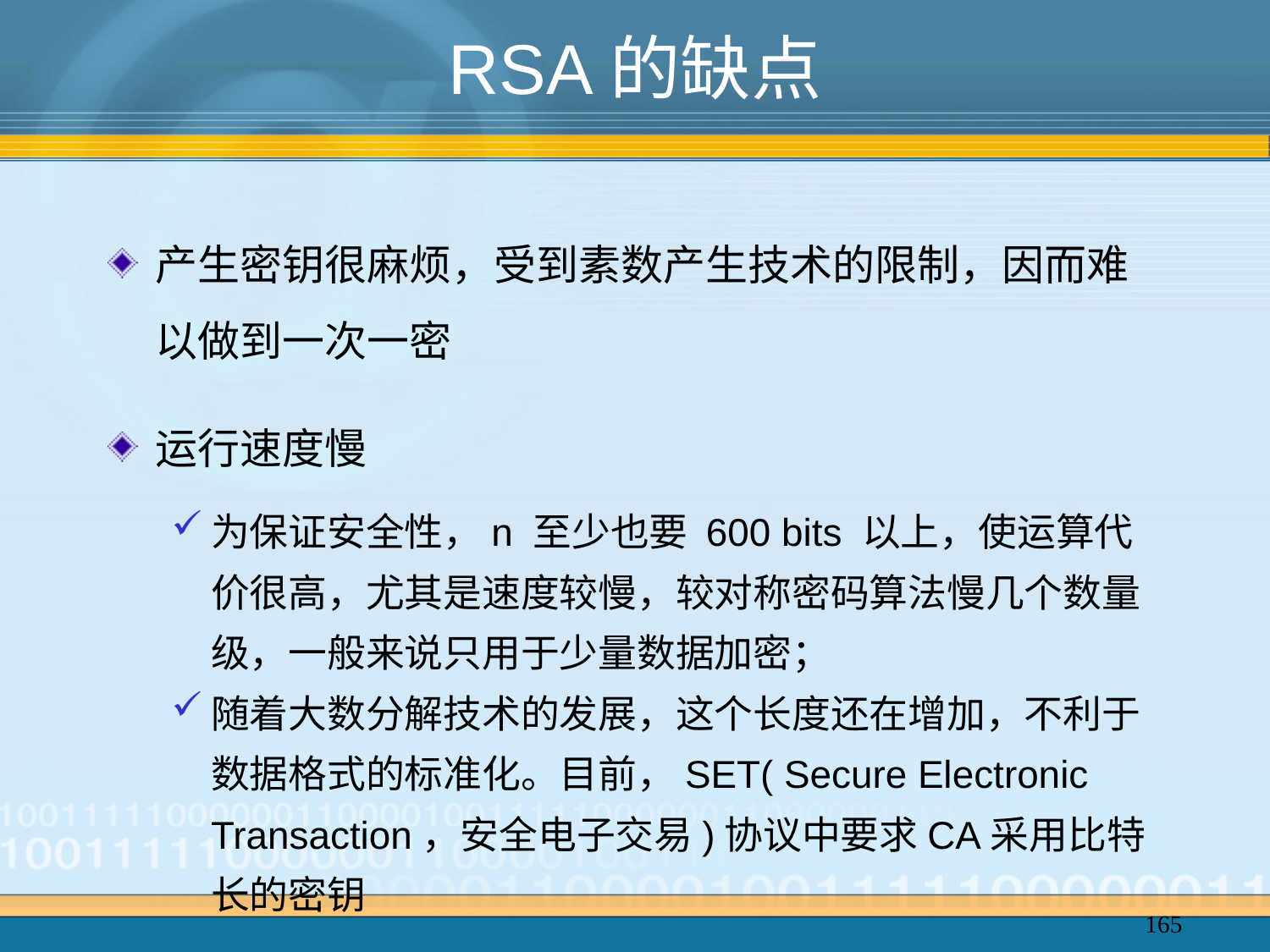

# RSA的缺点
产生密钥很麻烦，受到素数产生技术的限制，因而难以做到一次一密
运行速度慢
为保证安全性，n 至少也要 600 bits 以上，使运算代价很高，尤其是速度较慢，较对称密码算法慢几个数量级，一般来说只用于少量数据加密；
随着大数分解技术的发展，这个长度还在增加，不利于数据格式的标准化。目前，SET( Secure Electronic Transaction，安全电子交易)协议中要求CA采用比特长的密钥
165